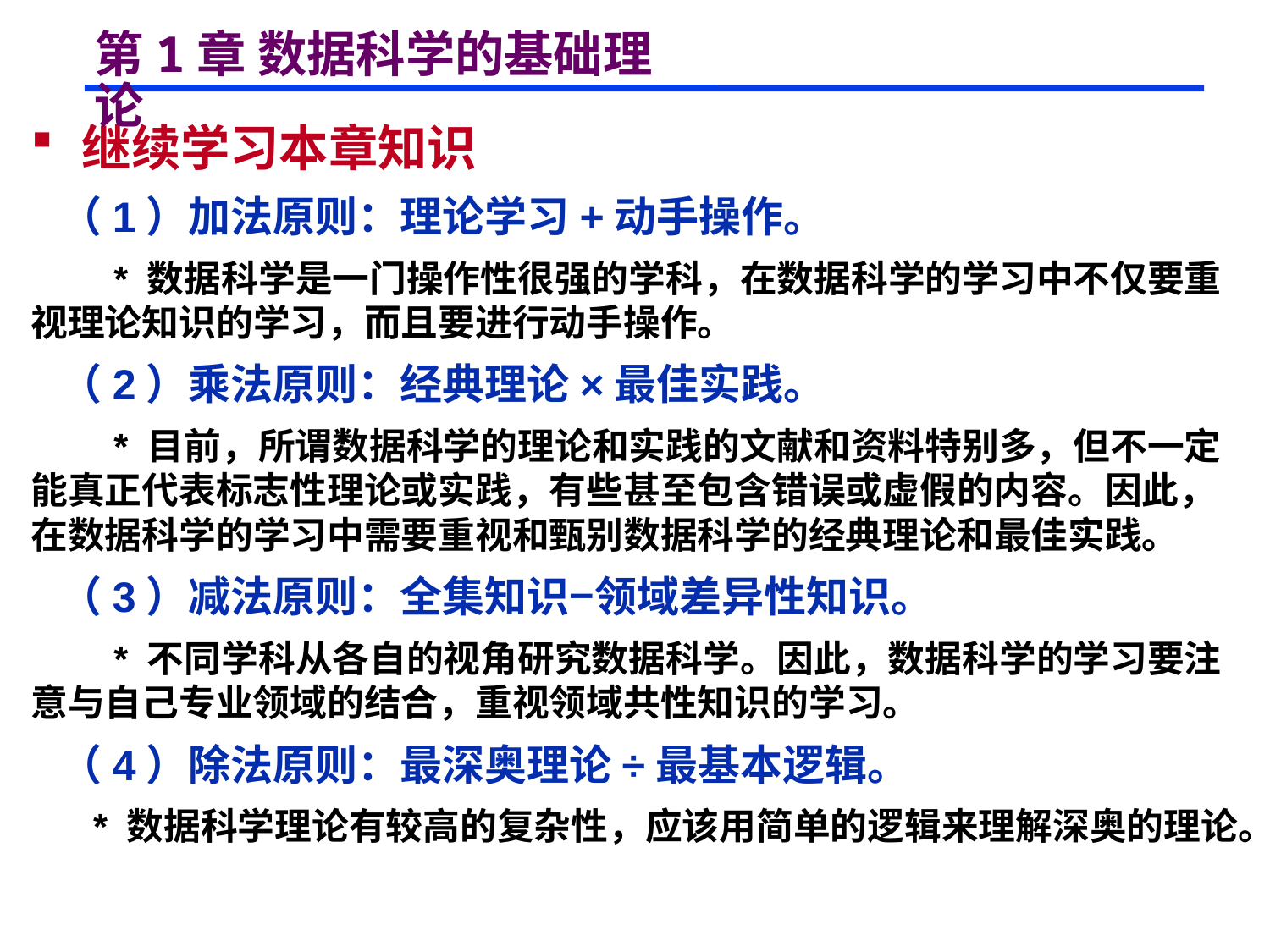

# 第1章 数据科学的基础理论
 继续学习本章知识
  （1）加法原则：理论学习+动手操作。
        * 数据科学是一门操作性很强的学科，在数据科学的学习中不仅要重视理论知识的学习，而且要进行动手操作。
  （2）乘法原则：经典理论×最佳实践。
        * 目前，所谓数据科学的理论和实践的文献和资料特别多，但不一定能真正代表标志性理论或实践，有些甚至包含错误或虚假的内容。因此，在数据科学的学习中需要重视和甄别数据科学的经典理论和最佳实践。
  （3）减法原则：全集知识−领域差异性知识。
        * 不同学科从各自的视角研究数据科学。因此，数据科学的学习要注意与自己专业领域的结合，重视领域共性知识的学习。
  （4）除法原则：最深奥理论÷最基本逻辑。
      * 数据科学理论有较高的复杂性，应该用简单的逻辑来理解深奥的理论。